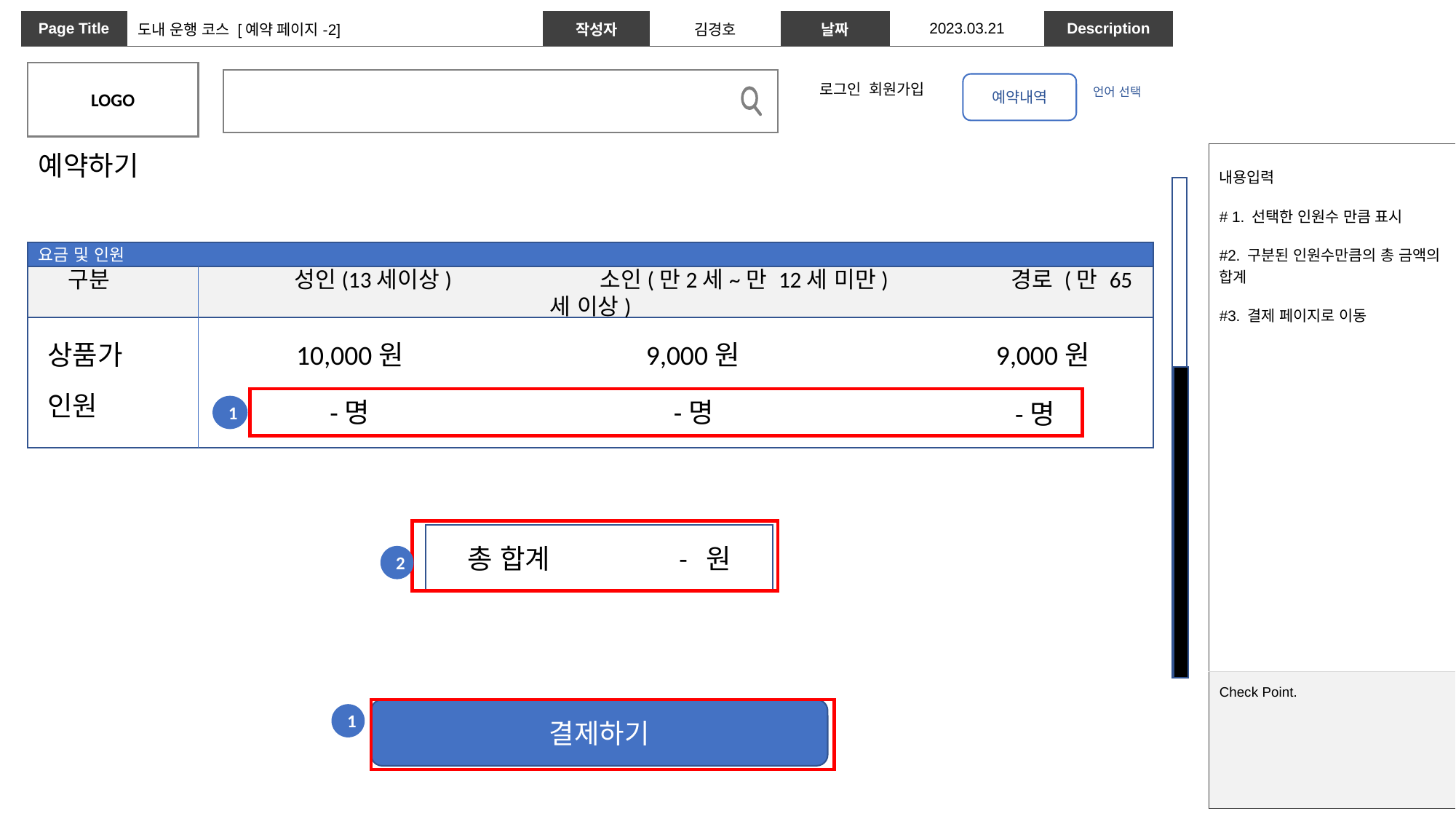

| Page Title | 도내 운행 코스 [예약 페이지-2] | 작성자 | 김경호 | 날짜 | 2023.03.21 | Description |  |
| --- | --- | --- | --- | --- | --- | --- | --- |
LOGO

예약내역
로그인  회원가입
언어 선택
예약하기
| 내용입력 # 1. 선택한 인원수 만큼 표시 #2. 구분된 인원수만큼의 총 금액의 합계 #3. 결제 페이지로 이동 |
| --- |
| Check Point. |

요금 및 인원
   구분                             성인(13세이상)                            소인(만2세~만 12세 미만)                       경로 (만 65세 이상)
상품가
10,000원
9,000원
9,000원

인원

-명
-명
-명
1

총 합계                -  원
2

결제하기
1